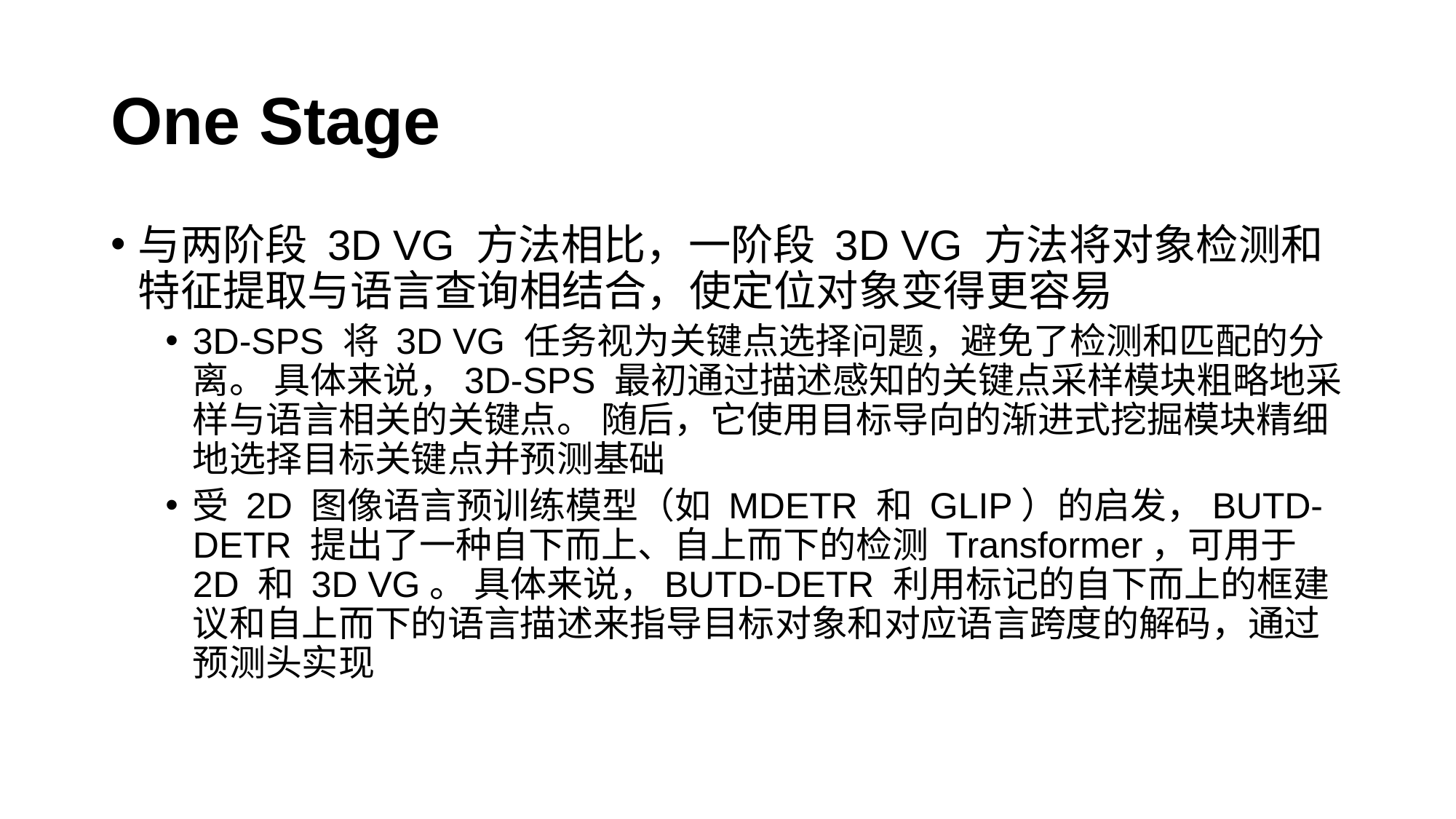

# One Stage
与两阶段 3D VG 方法相比，一阶段 3D VG 方法将对象检测和特征提取与语言查询相结合，使定位对象变得更容易
3D-SPS 将 3D VG 任务视为关键点选择问题，避免了检测和匹配的分离。 具体来说，3D-SPS 最初通过描述感知的关键点采样模块粗略地采样与语言相关的关键点。 随后，它使用目标导向的渐进式挖掘模块精细地选择目标关键点并预测基础
受 2D 图像语言预训练模型（如 MDETR 和 GLIP）的启发，BUTD-DETR 提出了一种自下而上、自上而下的检测 Transformer，可用于 2D 和 3D VG。 具体来说，BUTD-DETR 利用标记的自下而上的框建议和自上而下的语言描述来指导目标对象和对应语言跨度的解码，通过预测头实现